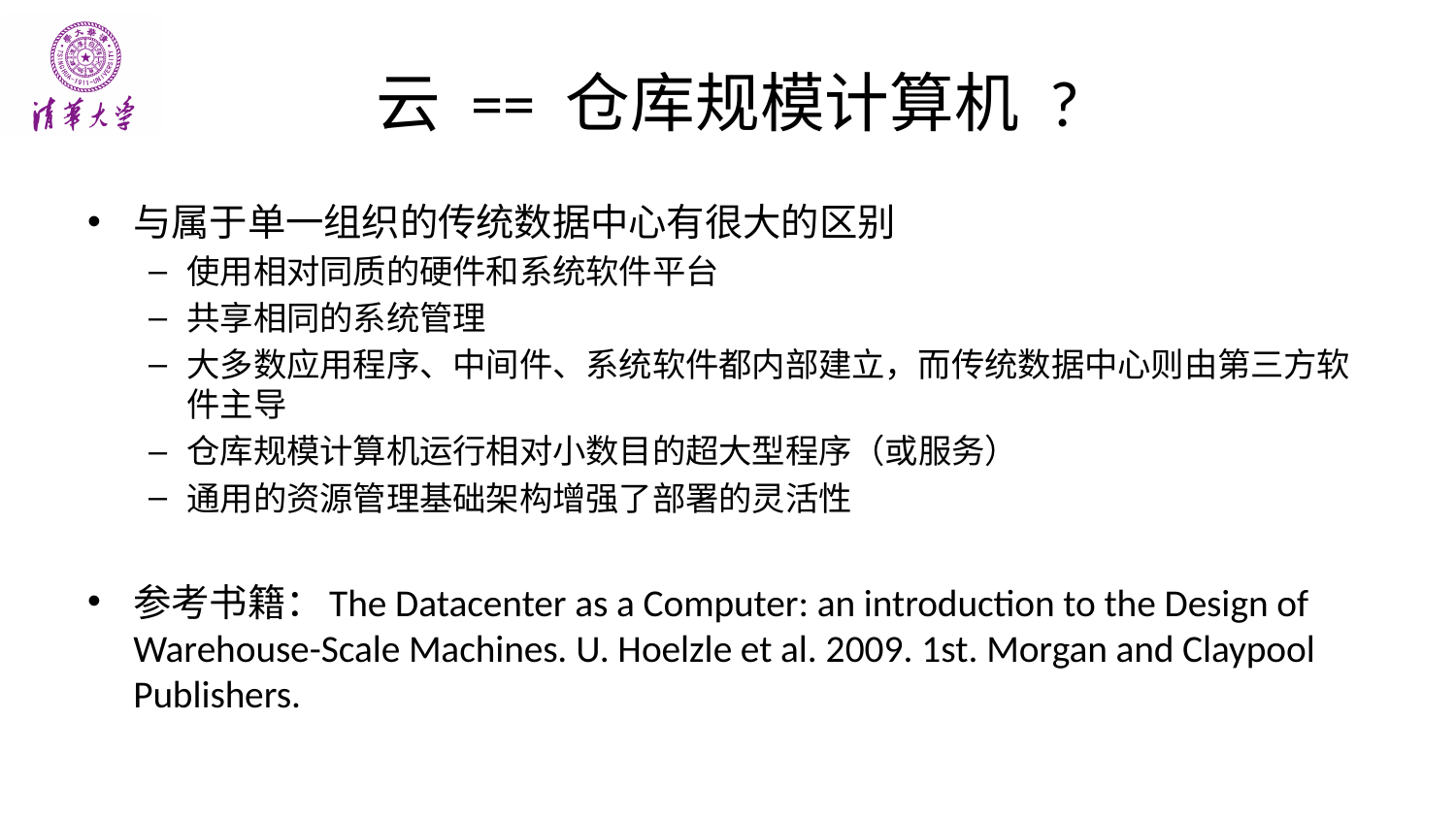

# 云 == 仓库规模计算机 ?
与属于单一组织的传统数据中心有很大的区别
使用相对同质的硬件和系统软件平台
共享相同的系统管理
大多数应用程序、中间件、系统软件都内部建立，而传统数据中心则由第三方软件主导
仓库规模计算机运行相对小数目的超大型程序（或服务）
通用的资源管理基础架构增强了部署的灵活性

参考书籍：The Datacenter as a Computer: an introduction to the Design of Warehouse-Scale Machines. U. Hoelzle et al. 2009. 1st. Morgan and Claypool Publishers.